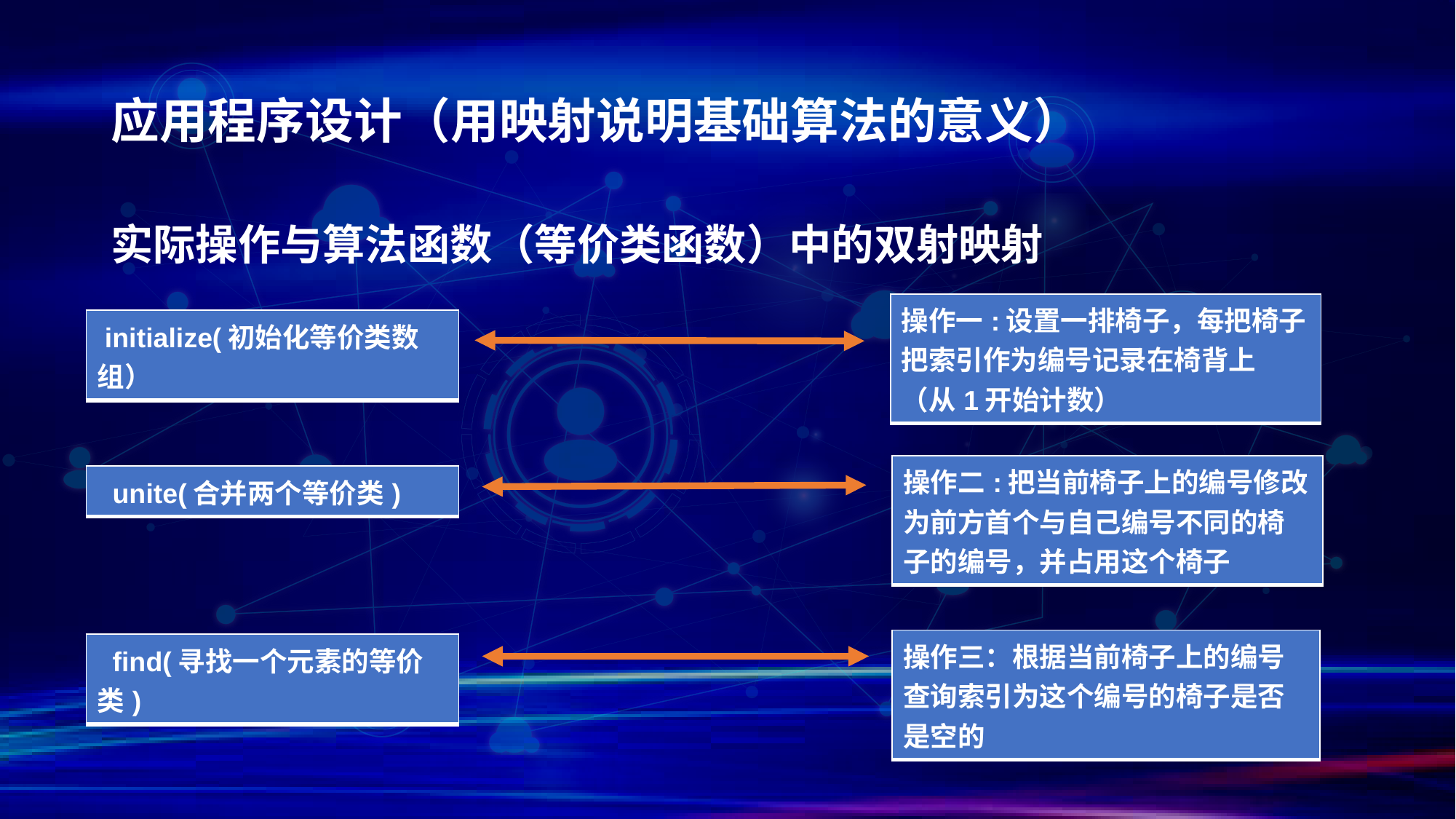

# 应用程序设计（用映射说明基础算法的意义）
实际操作与算法函数（等价类函数）中的双射映射

| 操作一:设置一排椅子，每把椅子把索引作为编号记录在椅背上（从1开始计数） |
| --- |
| initialize(初始化等价类数组） |
| --- |
| 操作二:把当前椅子上的编号修改为前方首个与自己编号不同的椅子的编号，并占用这个椅子 |
| --- |
| unite(合并两个等价类) |
| --- |
| 操作三：根据当前椅子上的编号查询索引为这个编号的椅子是否是空的 |
| --- |
| find(寻找一个元素的等价类) |
| --- |